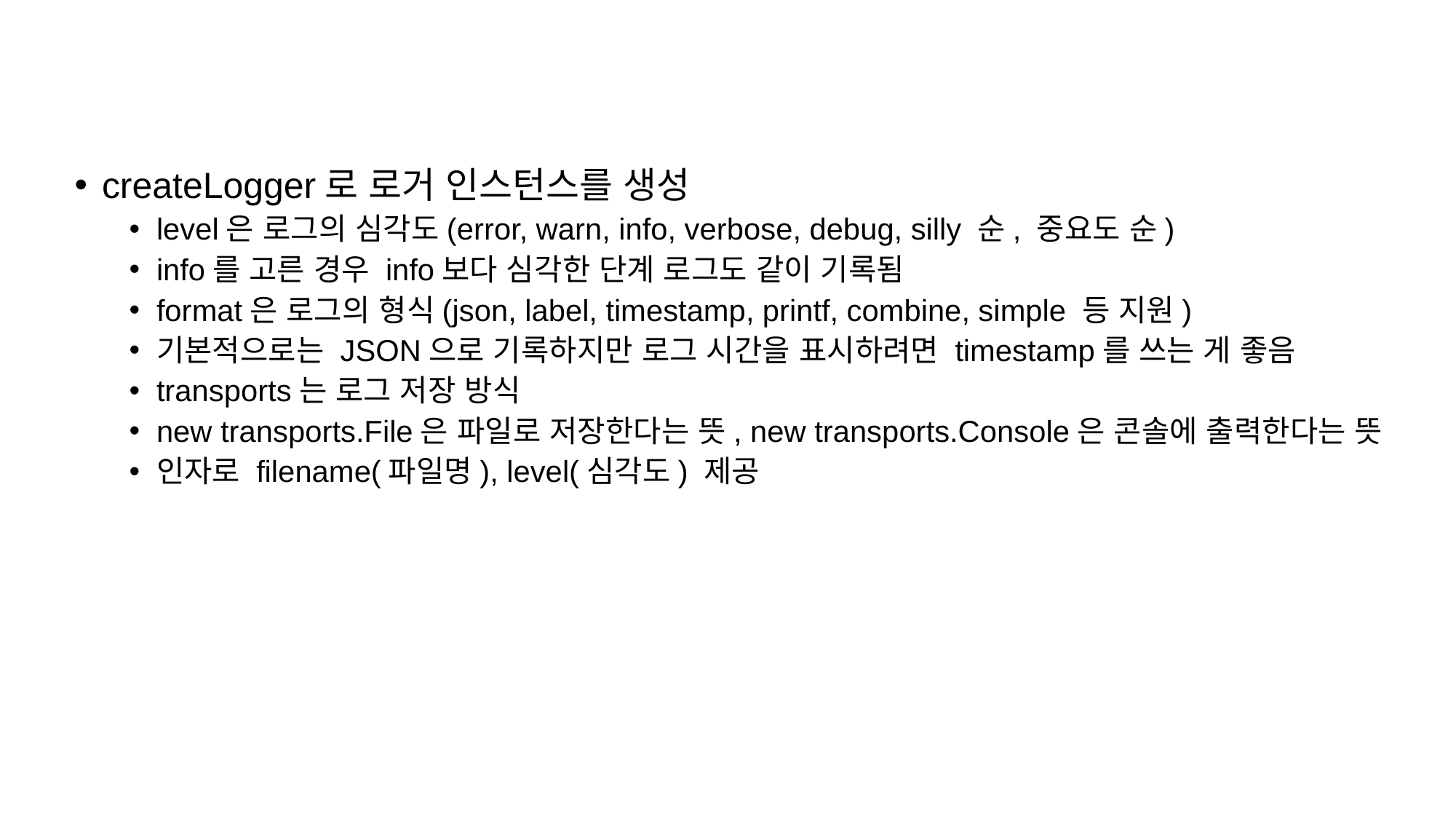

# 16. winston 메서드
createLogger로 로거 인스턴스를 생성
level은 로그의 심각도(error, warn, info, verbose, debug, silly 순, 중요도 순)
info를 고른 경우 info보다 심각한 단계 로그도 같이 기록됨
format은 로그의 형식(json, label, timestamp, printf, combine, simple 등 지원)
기본적으로는 JSON으로 기록하지만 로그 시간을 표시하려면 timestamp를 쓰는 게 좋음
transports는 로그 저장 방식
new transports.File은 파일로 저장한다는 뜻, new transports.Console은 콘솔에 출력한다는 뜻
인자로 filename(파일명), level(심각도) 제공